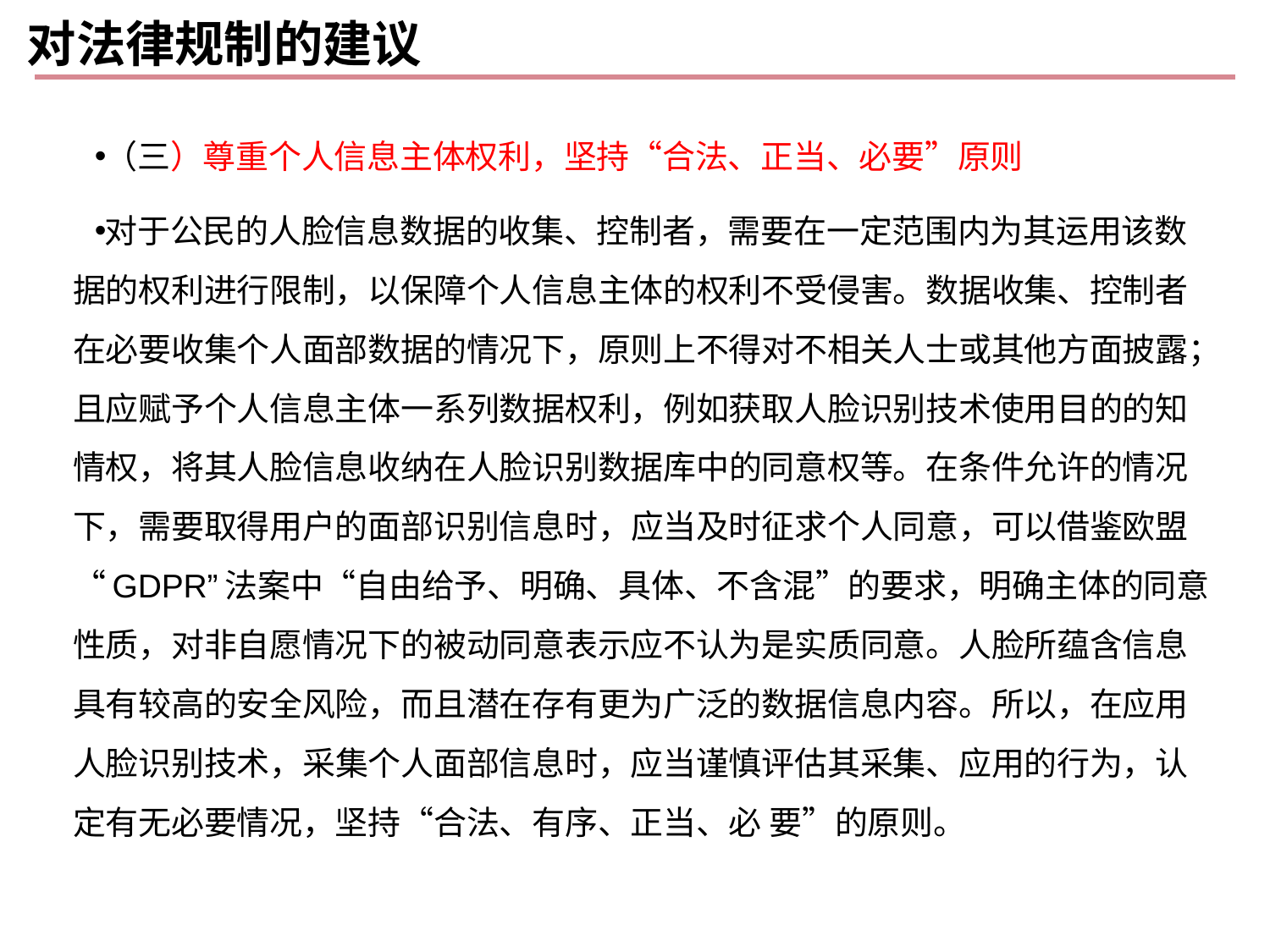

# 对法律规制的建议
（三）尊重个人信息主体权利，坚持“合法、正当、必要”原则
对于公民的人脸信息数据的收集、控制者，需要在一定范围内为其运用该数据的权利进行限制，以保障个人信息主体的权利不受侵害。数据收集、控制者在必要收集个人面部数据的情况下，原则上不得对不相关人士或其他方面披露；且应赋予个人信息主体一系列数据权利，例如获取人脸识别技术使用目的的知情权，将其人脸信息收纳在人脸识别数据库中的同意权等。在条件允许的情况下，需要取得用户的面部识别信息时，应当及时征求个人同意，可以借鉴欧盟“GDPR”法案中“自由给予、明确、具体、不含混”的要求，明确主体的同意性质，对非自愿情况下的被动同意表示应不认为是实质同意。人脸所蕴含信息具有较高的安全风险，而且潜在存有更为广泛的数据信息内容。所以，在应用人脸识别技术，采集个人面部信息时，应当谨慎评估其采集、应用的行为，认定有无必要情况，坚持“合法、有序、正当、必 要”的原则。